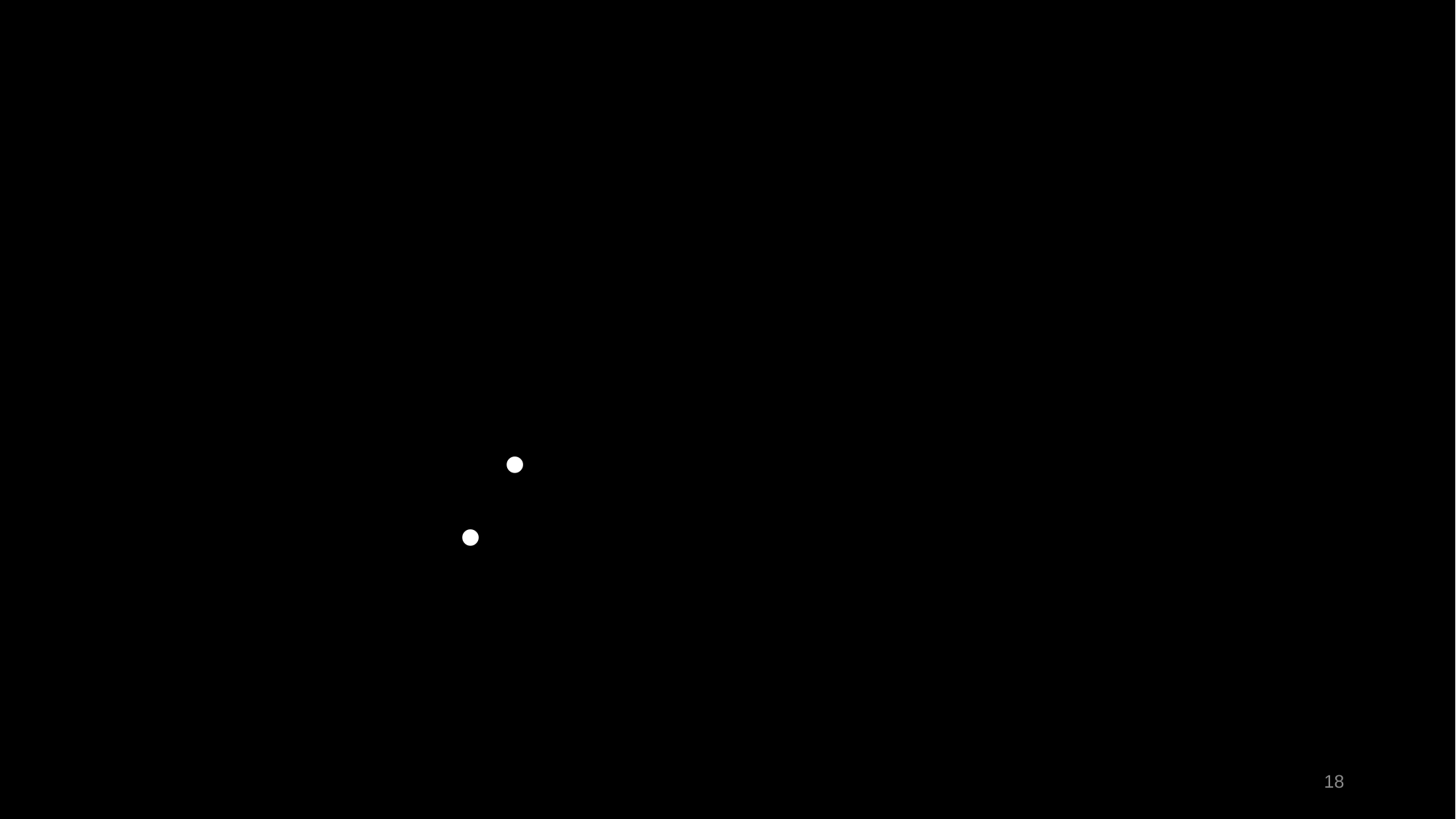

cf. 파일 관련 쉘 명령어

vim = 텍스트 편집기
vim [filename] : 파일 생성 및 편집
I : insert mode
!wq : 저장 및 종료
(esc 누르고 모드 변경 가능)

18